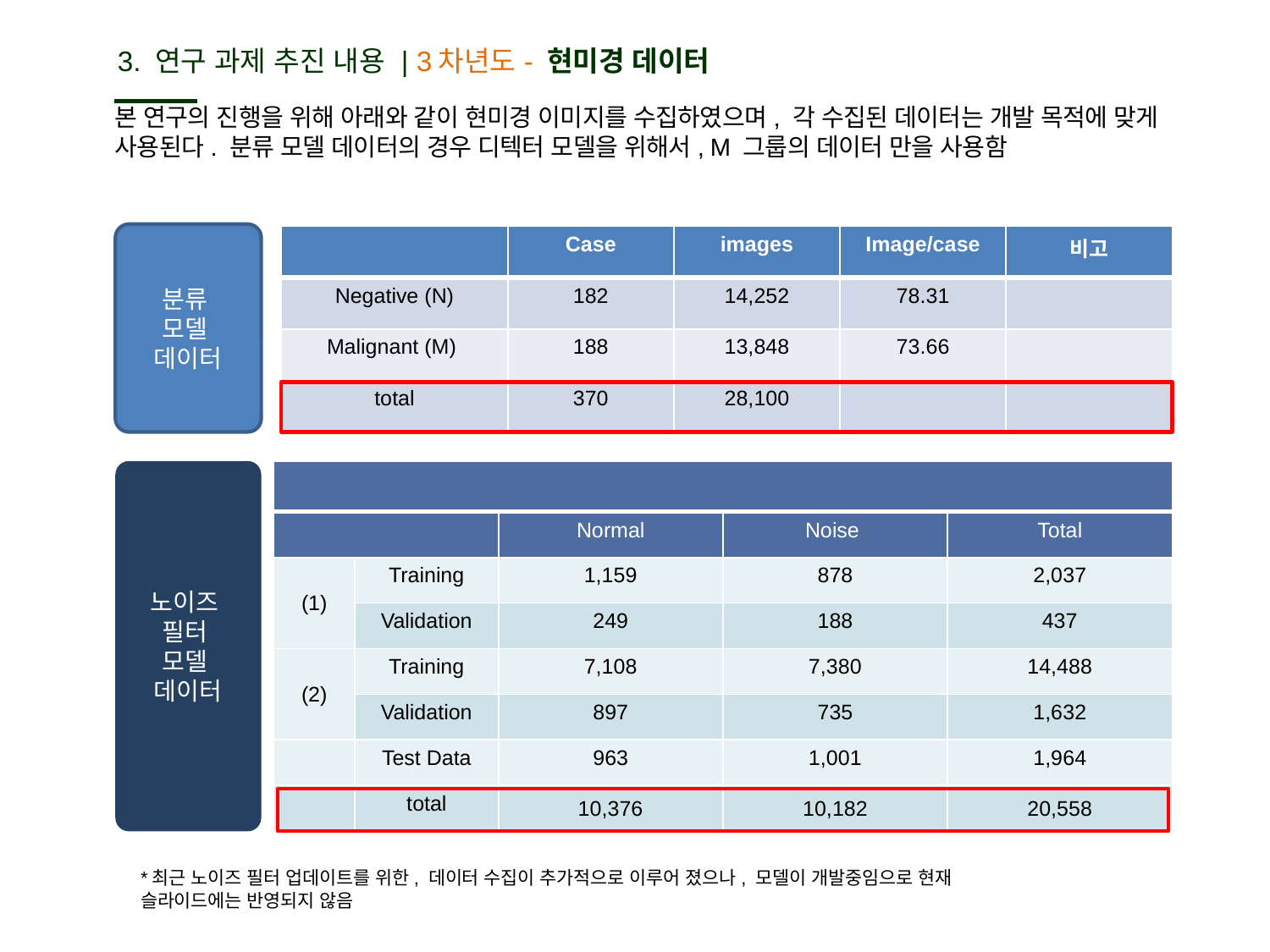

3. 연구 과제 추진 내용 | 3차년도- 현미경 데이터
본 연구의 진행을 위해 아래와 같이 현미경 이미지를 수집하였으며, 각 수집된 데이터는 개발 목적에 맞게 사용된다. 분류 모델 데이터의 경우 디텍터 모델을 위해서, M 그룹의 데이터 만을 사용함
분류
모델
데이터
|  | Case | images | Image/case | 비고 |
| --- | --- | --- | --- | --- |
| Negative (N) | 182 | 14,252 | 78.31 |  |
| Malignant (M) | 188 | 13,848 | 73.66 |  |
| total | 370 | 28,100 |  |  |

노이즈
필터
모델
데이터
|  |  |  |  |  |
| --- | --- | --- | --- | --- |
|  |  | Normal | Noise | Total |
| (1) | Training | 1,159 | 878 | 2,037 |
|  | Validation | 249 | 188 | 437 |
| (2) | Training | 7,108 | 7,380 | 14,488 |
|  | Validation | 897 | 735 | 1,632 |
|  | Test Data | 963 | 1,001 | 1,964 |
|  | total | 10,376 | 10,182 | 20,558 |

*최근 노이즈 필터 업데이트를 위한, 데이터 수집이 추가적으로 이루어 졌으나, 모델이 개발중임으로 현재 슬라이드에는 반영되지 않음